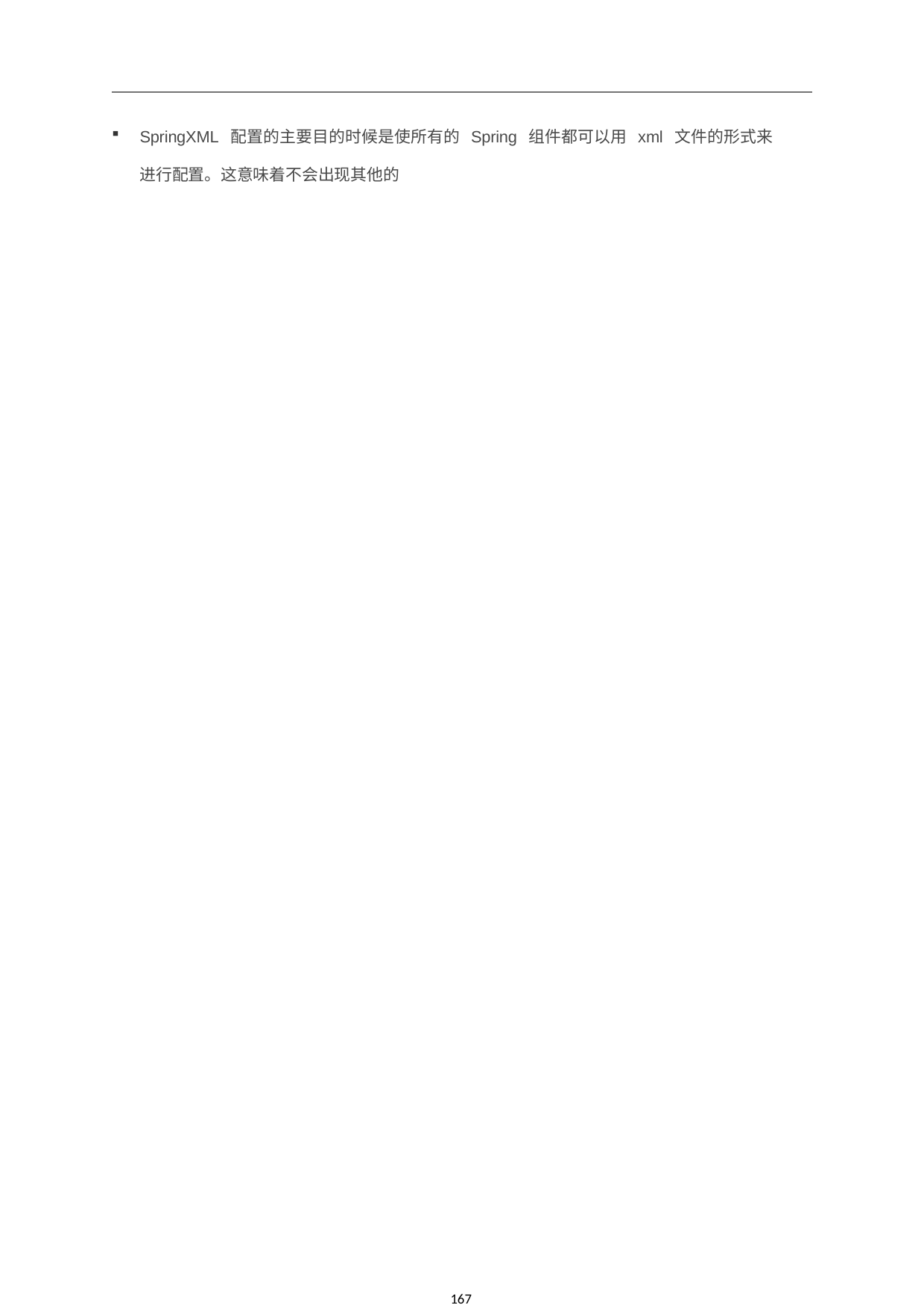

SpringXML 配置的主要目的时候是使所有的 Spring 组件都可以用 xml 文件的形式来
进行配置。这意味着不会出现其他的
167